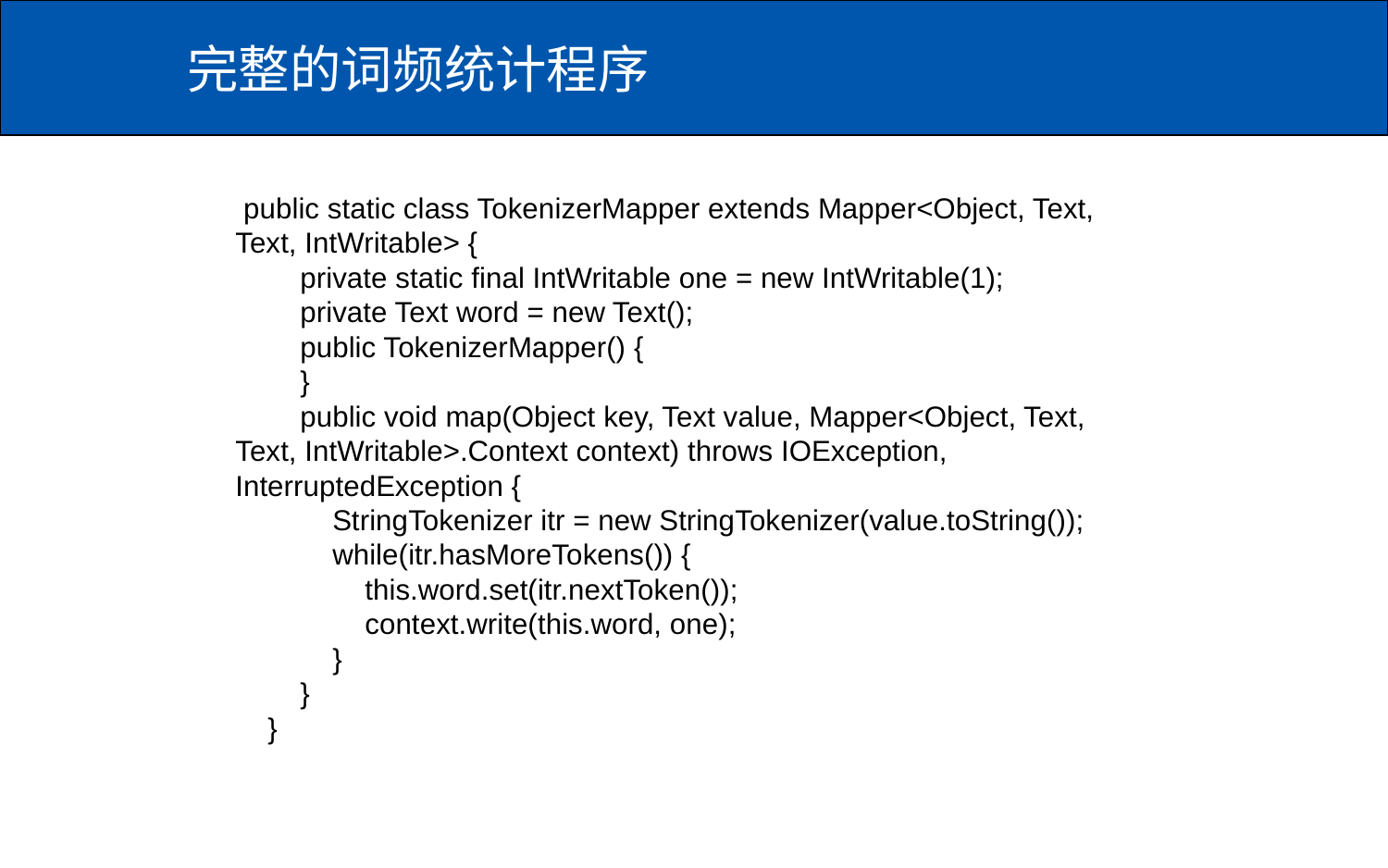

# 完整的词频统计程序
 public static class TokenizerMapper extends Mapper<Object, Text, Text, IntWritable> {
        private static final IntWritable one = new IntWritable(1);
        private Text word = new Text();
        public TokenizerMapper() {
        }
        public void map(Object key, Text value, Mapper<Object, Text, Text, IntWritable>.Context context) throws IOException, InterruptedException {
            StringTokenizer itr = new StringTokenizer(value.toString());
            while(itr.hasMoreTokens()) {
                this.word.set(itr.nextToken());
                context.write(this.word, one);
            }
        }
    }